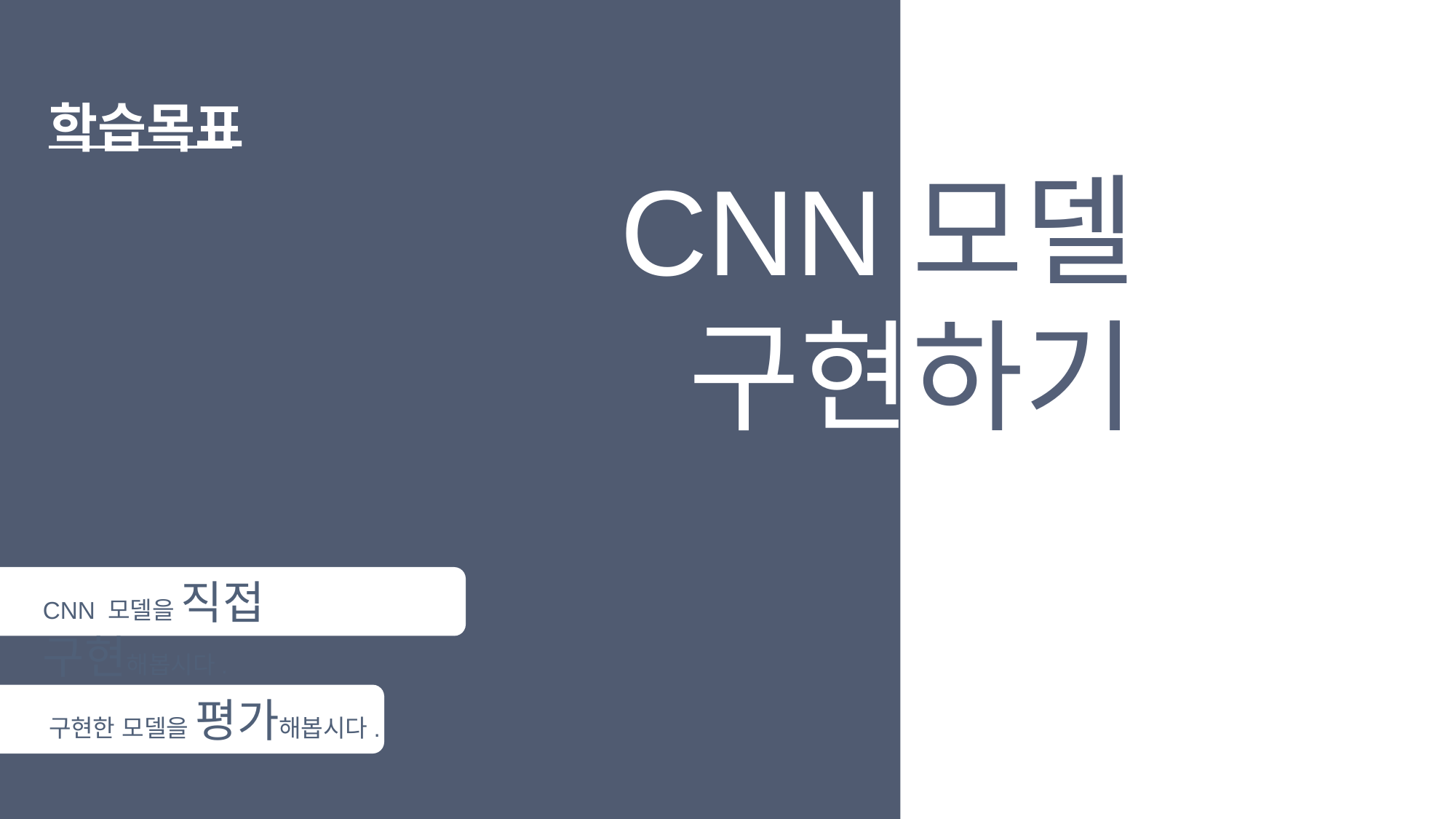

학습목표
CNN모델
구현하기

CNN 모델을 직접 구현해봅시다.

구현한 모델을 평가해봅시다.